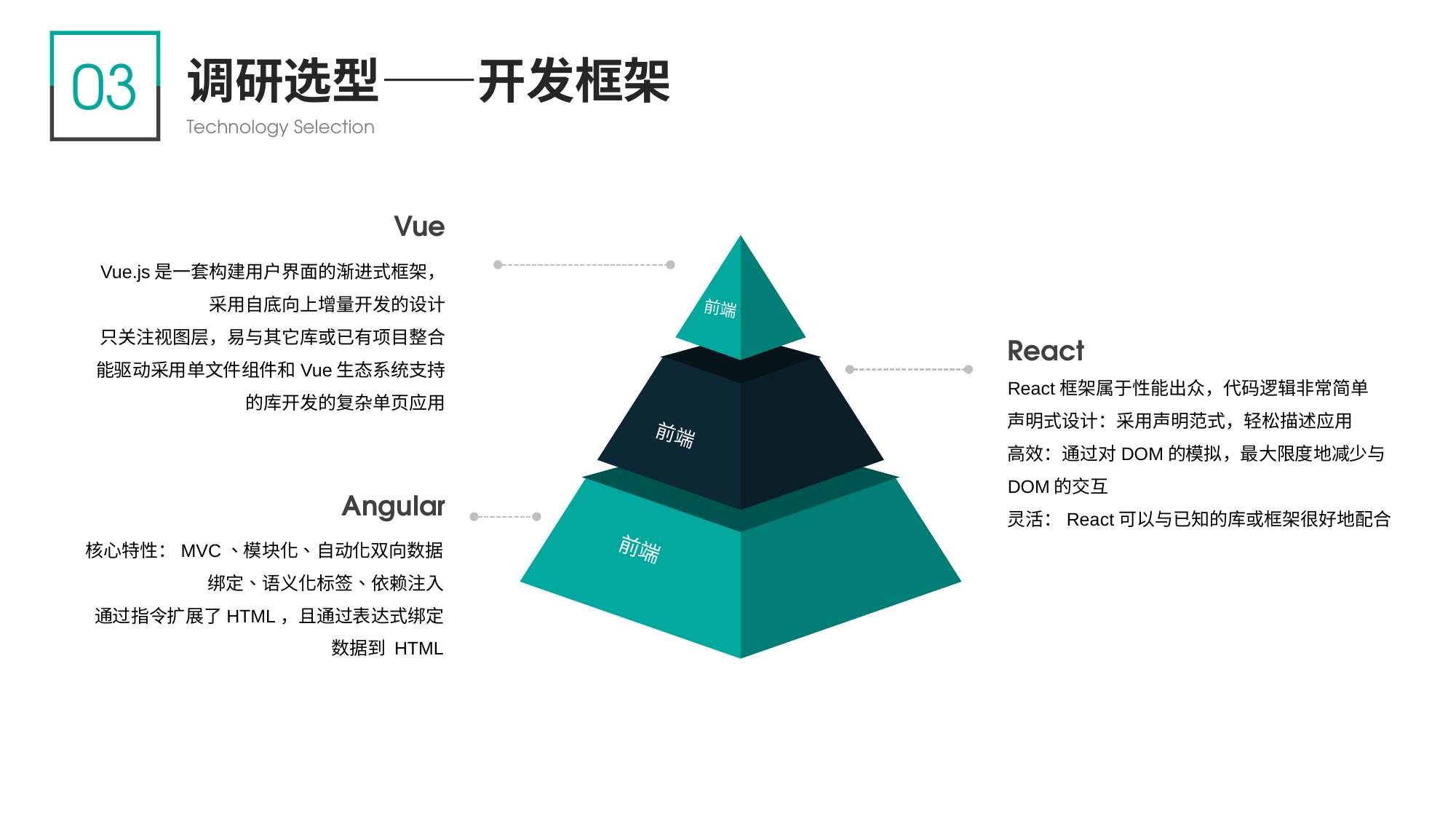

03
调研选型——开发框架
Technology Selection

Vue
Vue.js是一套构建用户界面的渐进式框架，采用自底向上增量开发的设计
只关注视图层，易与其它库或已有项目整合
能驱动采用单文件组件和Vue生态系统支持的库开发的复杂单页应用

前端

前端

前端
React
React框架属于性能出众，代码逻辑非常简单
声明式设计：采用声明范式，轻松描述应用
高效：通过对DOM的模拟，最大限度地减少与DOM的交互
灵活：React可以与已知的库或框架很好地配合
Angular
核心特性：MVC、模块化、自动化双向数据绑定、语义化标签、依赖注入
通过指令扩展了HTML，且通过表达式绑定数据到 HTML